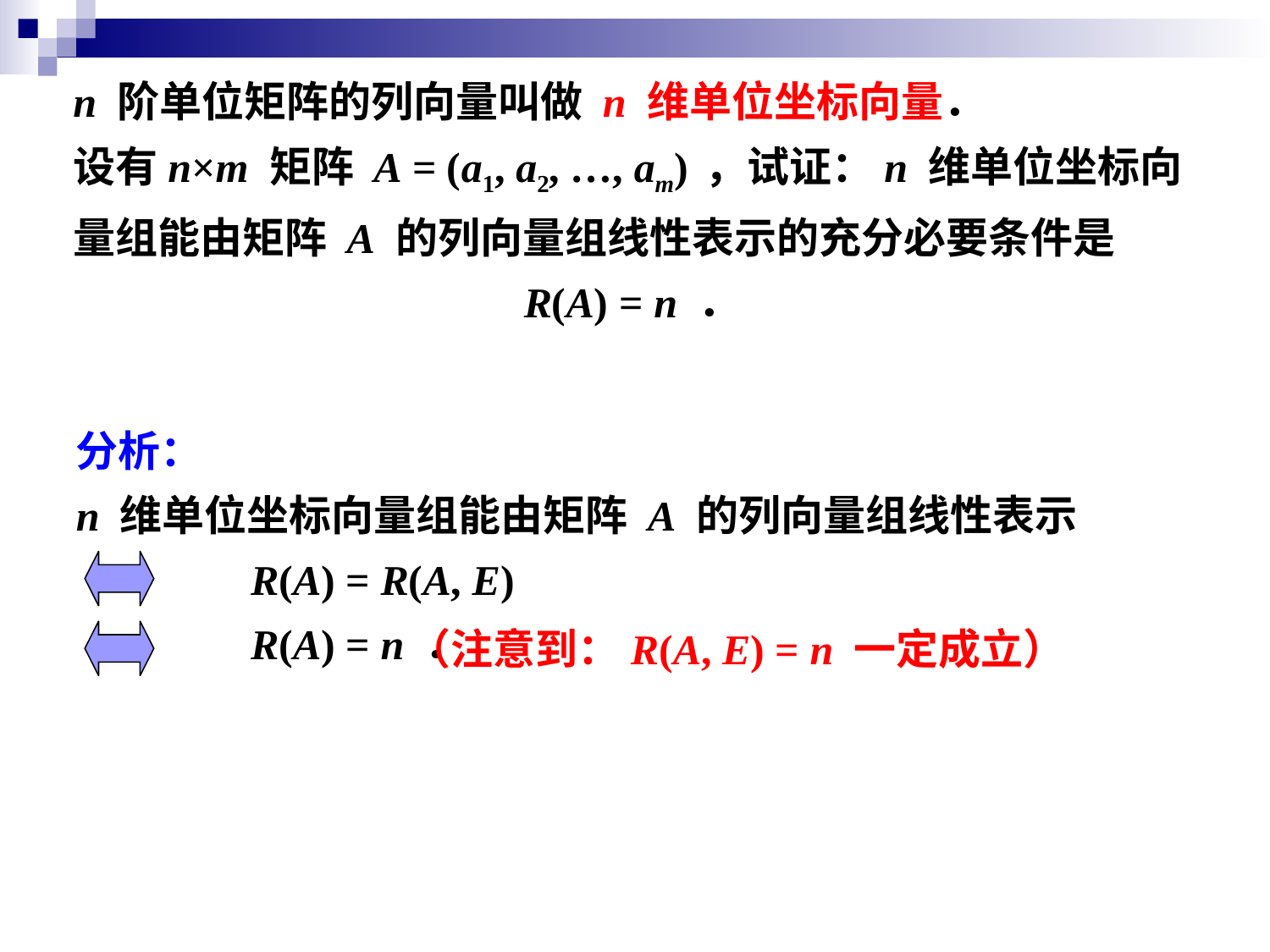

n 阶单位矩阵的列向量叫做 n 维单位坐标向量．
设有n×m 矩阵 A = (a1, a2, …, am) ，试证：n 维单位坐标向
量组能由矩阵 A 的列向量组线性表示的充分必要条件是
R(A) = n ．
分析：
n 维单位坐标向量组能由矩阵 A 的列向量组线性表示
		R(A) = R(A, E)
		R(A) = n ．

（注意到：R(A, E) = n 一定成立）